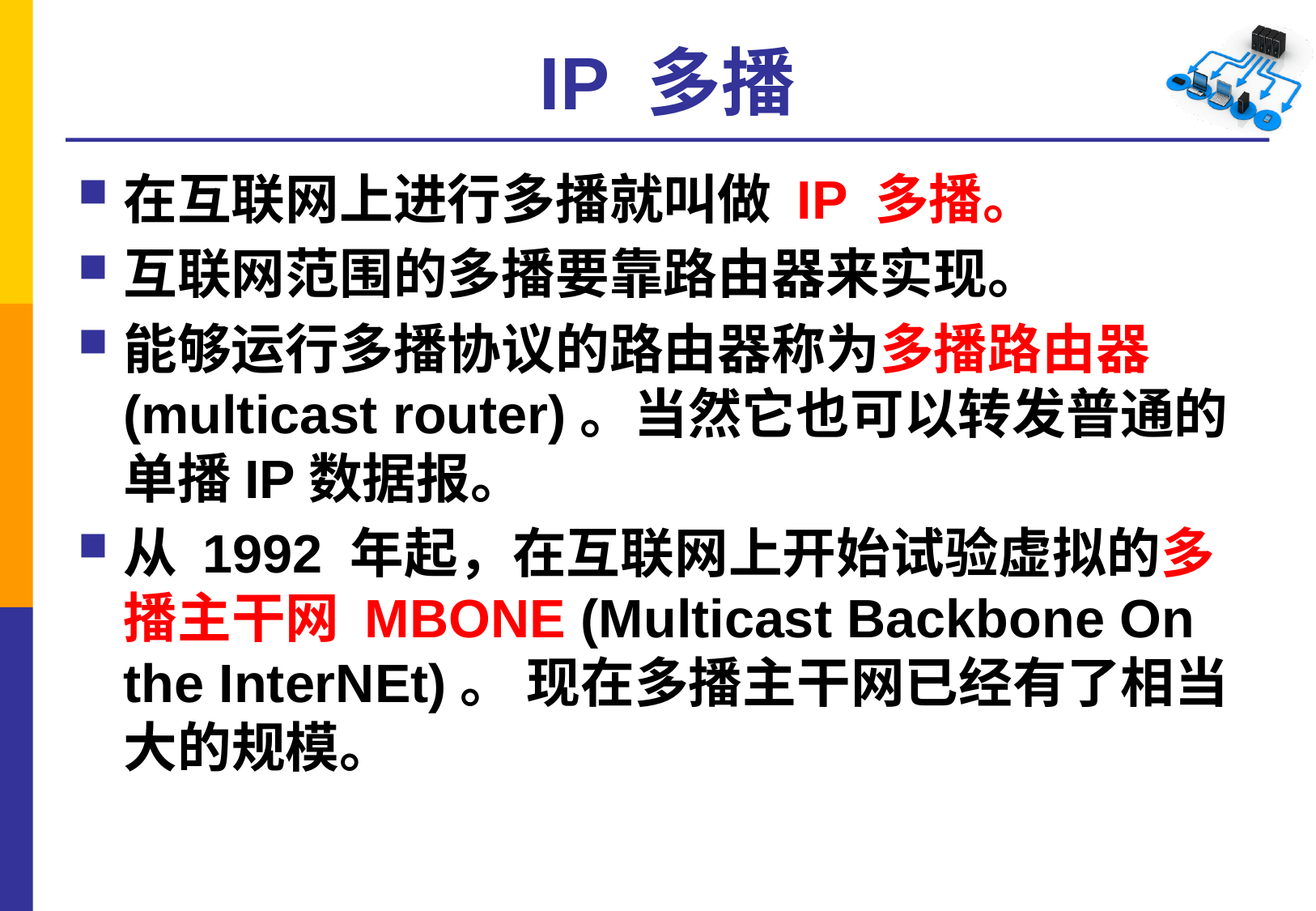

# IP 多播
在互联网上进行多播就叫做 IP 多播。
互联网范围的多播要靠路由器来实现。
能够运行多播协议的路由器称为多播路由器(multicast router)。当然它也可以转发普通的单播IP数据报。
从 1992 年起，在互联网上开始试验虚拟的多播主干网 MBONE (Multicast Backbone On the InterNEt)。 现在多播主干网已经有了相当大的规模。